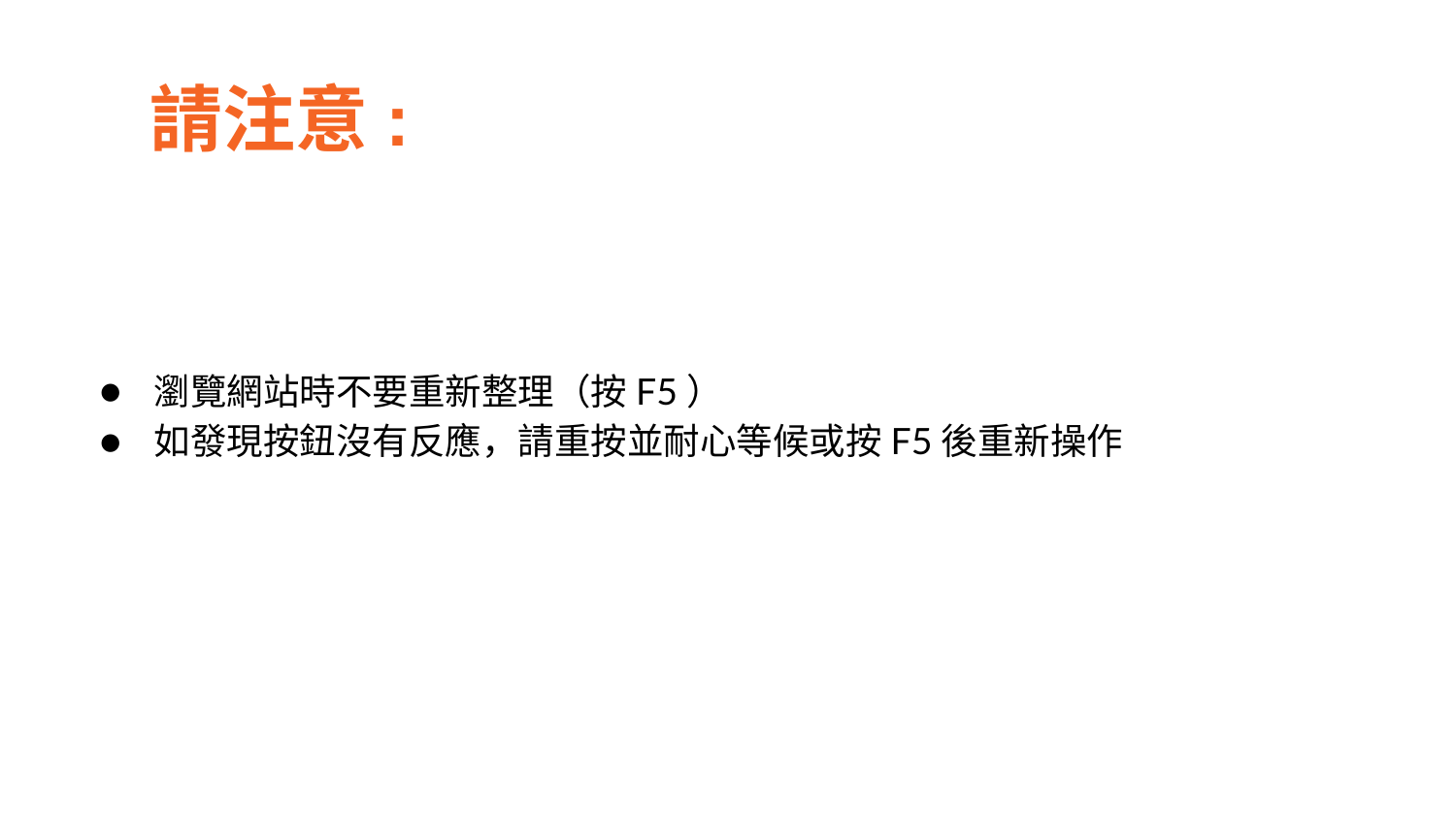

請注意:
瀏覽網站時不要重新整理（按F5）
如發現按鈕沒有反應，請重按並耐心等候或按F5後重新操作